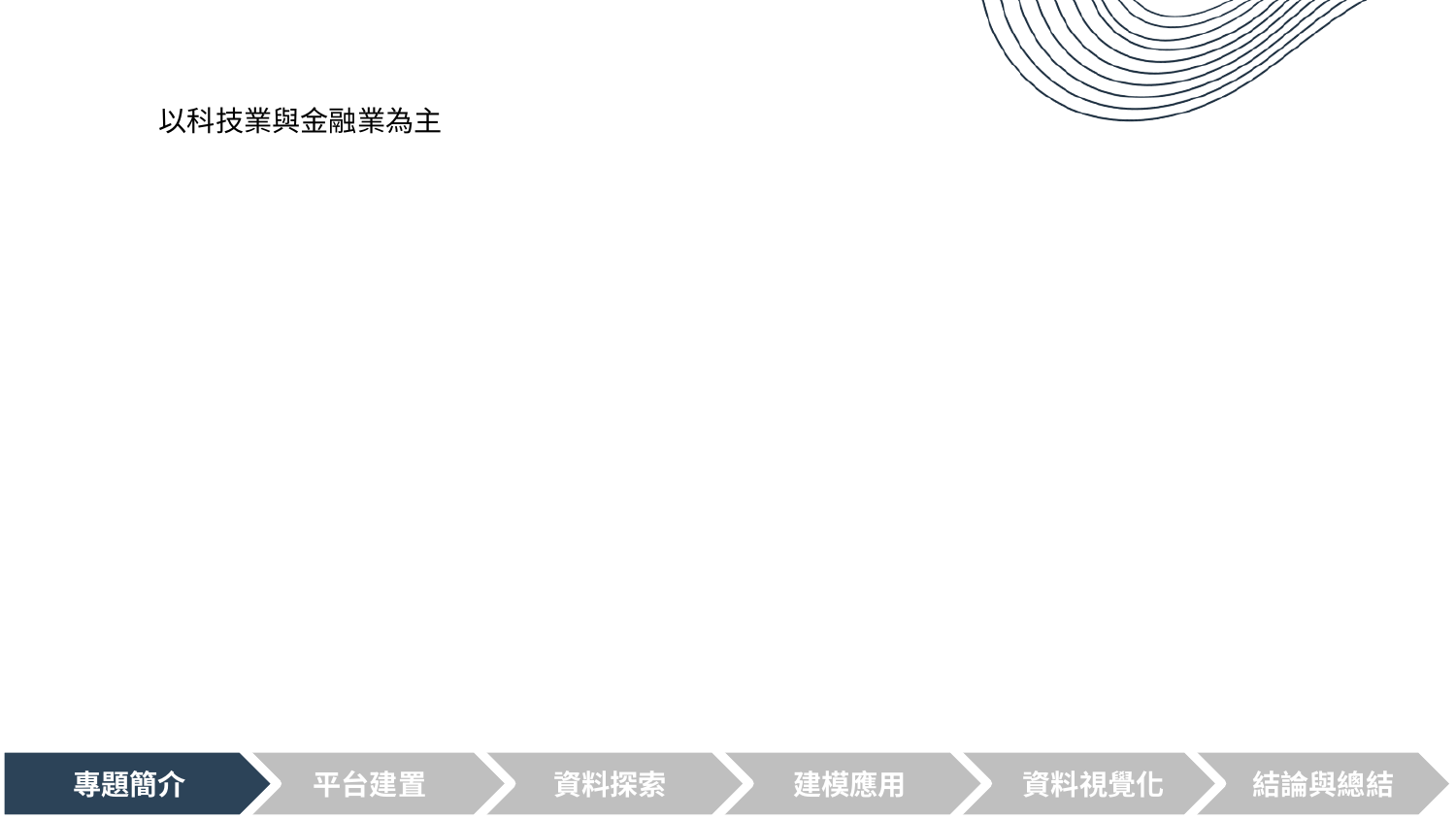

專題簡介
平台建置
資料探索
建模應用
資料視覺化
結論與總結

專題簡介
平台建置
資料探索
建模應用
資料視覺化
結論與總結
以科技業與金融業為主

專題簡介
平台建置
資料探索
建模應用
資料視覺化
結論與總結

專題簡介
平台建置
資料探索
建模應用
資料視覺化
結論與總結

專題簡介
平台建置
資料探索
建模應用
資料視覺化
結論與總結

專題簡介
平台建置
資料探索
建模應用
資料視覺化
結論與總結